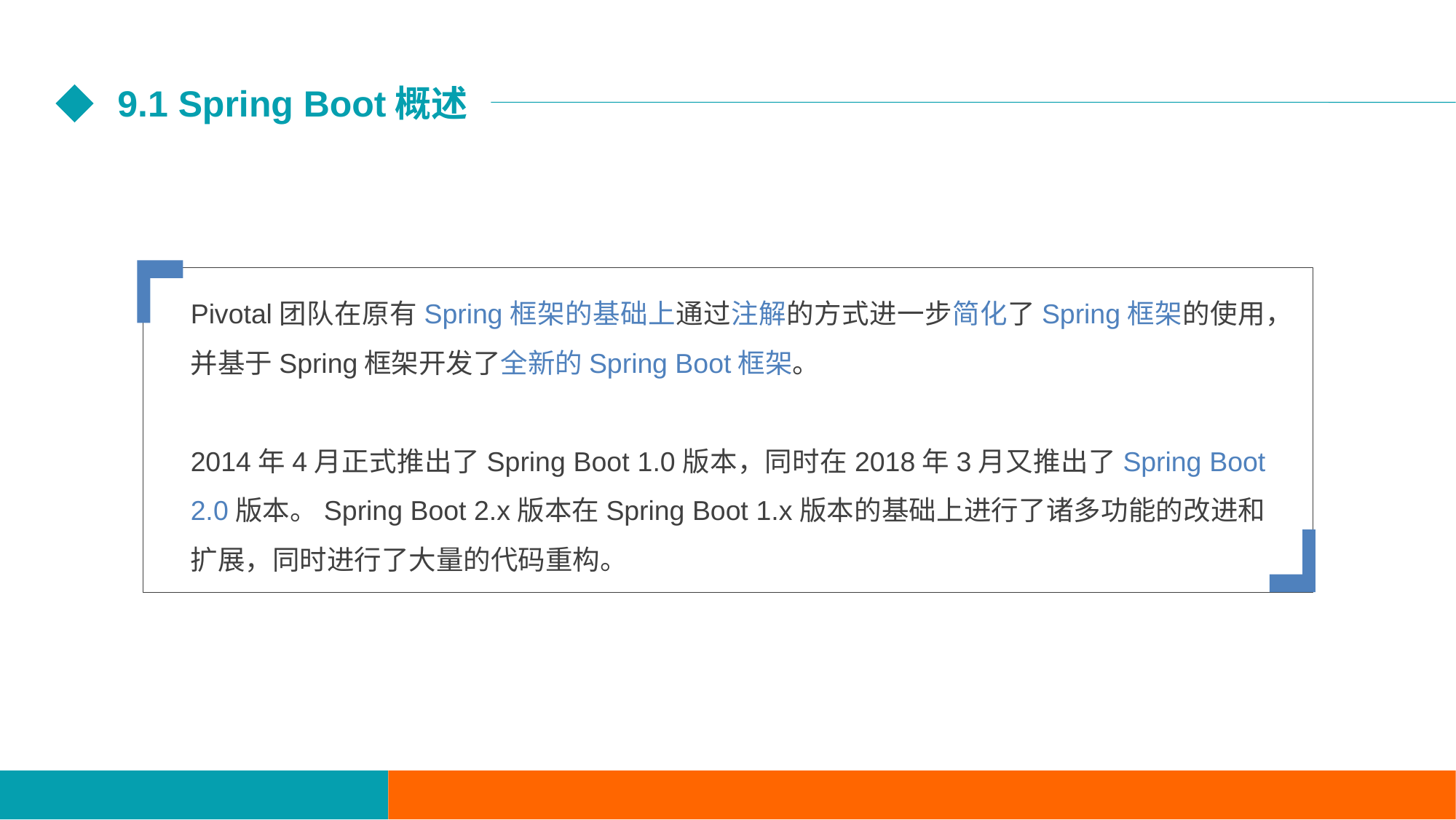

9.1 Spring Boot概述

Pivotal团队在原有Spring框架的基础上通过注解的方式进一步简化了Spring框架的使用，并基于Spring框架开发了全新的Spring Boot框架。

2014年4月正式推出了Spring Boot 1.0版本，同时在2018年3月又推出了Spring Boot 2.0版本。Spring Boot 2.x版本在Spring Boot 1.x版本的基础上进行了诸多功能的改进和扩展，同时进行了大量的代码重构。